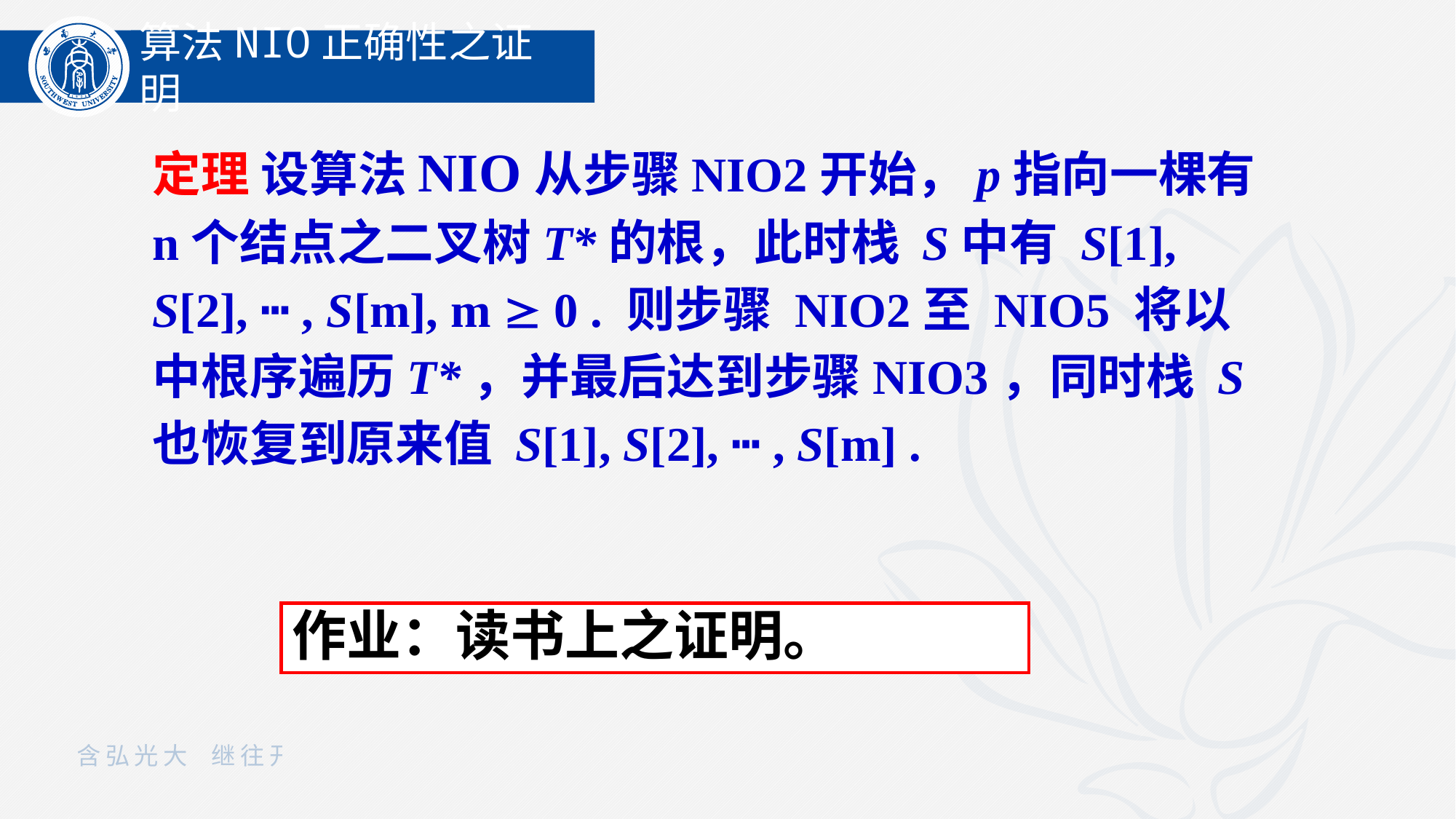

算法NIO正确性之证明
定理 设算法NIO从步骤NIO2开始，p指向一棵有n个结点之二叉树T*的根，此时栈 S中有 S[1], S[2], ┅ , S[m], m ≥ 0 . 则步骤 NIO2至 NIO5 将以中根序遍历T*，并最后达到步骤NIO3，同时栈 S 也恢复到原来值 S[1], S[2], ┅ , S[m] .
作业：读书上之证明。